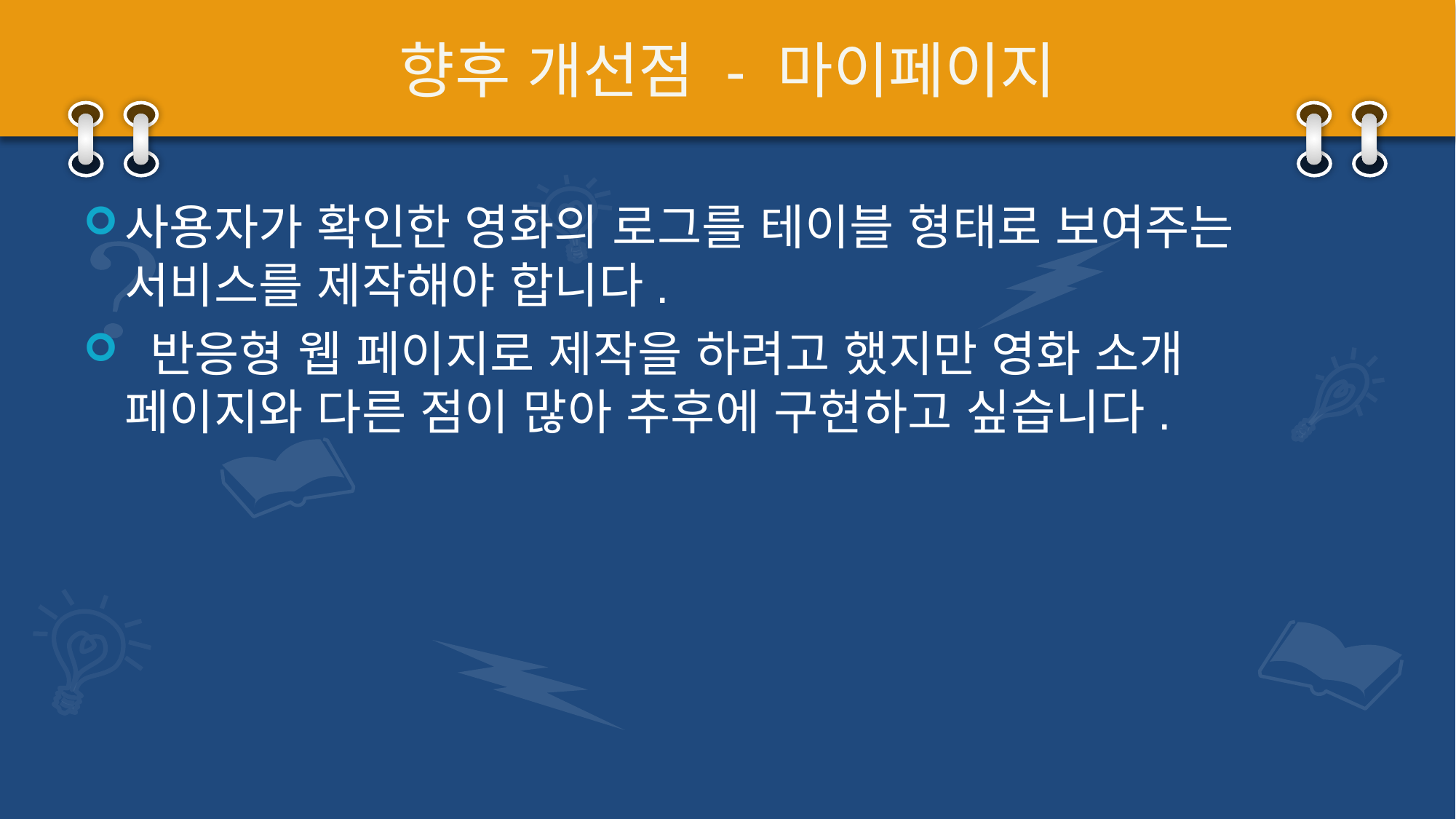

# 향후 개선점 - 마이페이지
사용자가 확인한 영화의 로그를 테이블 형태로 보여주는 서비스를 제작해야 합니다.
 반응형 웹 페이지로 제작을 하려고 했지만 영화 소개 페이지와 다른 점이 많아 추후에 구현하고 싶습니다.